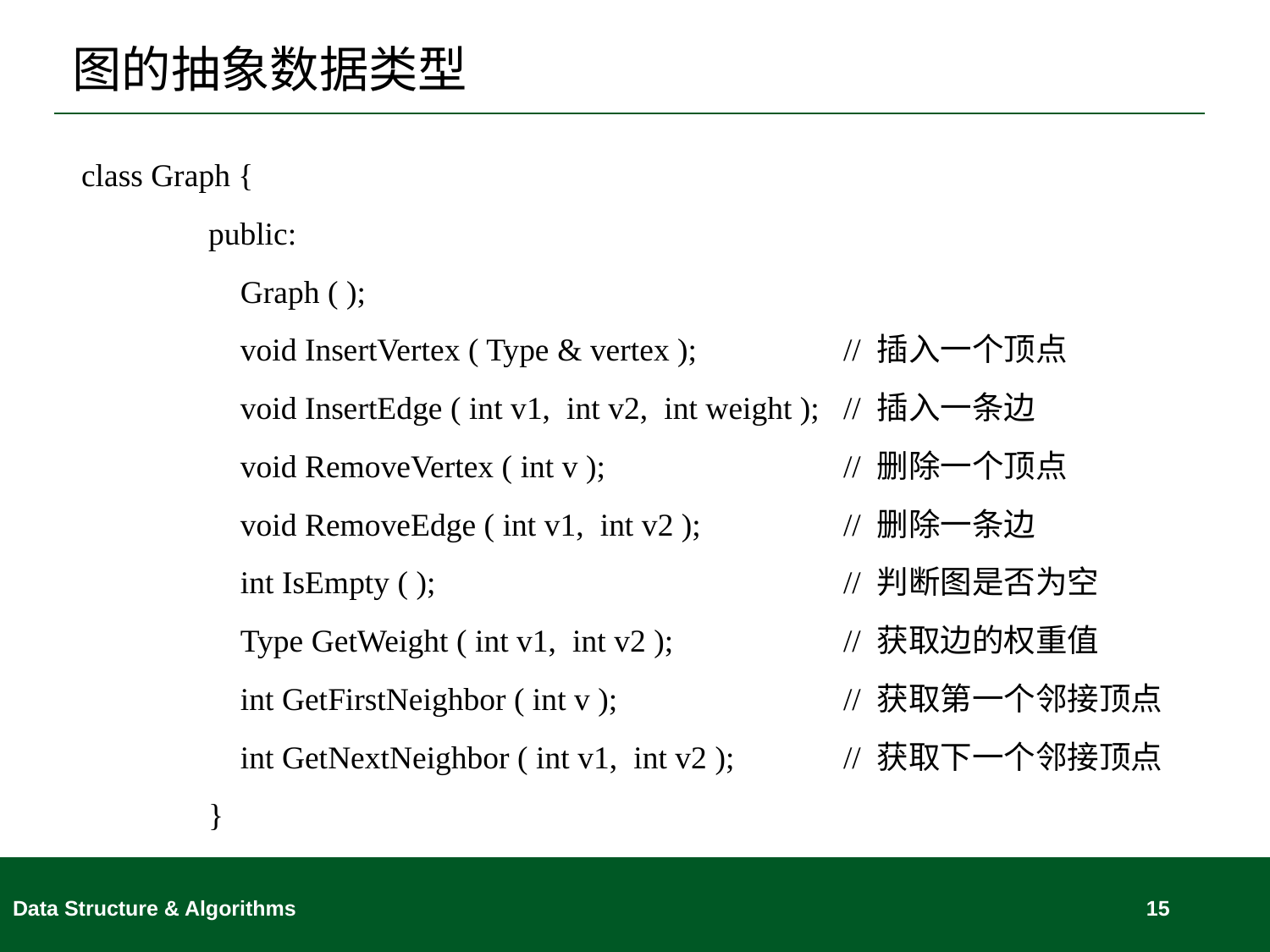

# 图的抽象数据类型
class Graph {
	public:
	    Graph ( );
	    void InsertVertex ( Type & vertex );		// 插入一个顶点
	    void InsertEdge ( int v1,  int v2,  int weight );	// 插入一条边
	    void RemoveVertex ( int v ); 		// 删除一个顶点
	    void RemoveEdge ( int v1,  int v2 );		// 删除一条边
	    int IsEmpty ( );  				// 判断图是否为空
	    Type GetWeight ( int v1,  int v2 );		// 获取边的权重值
	    int GetFirstNeighbor ( int v ); 		// 获取第一个邻接顶点
	    int GetNextNeighbor ( int v1,  int v2 );  	// 获取下一个邻接顶点
	}
Data Structure & Algorithms
15